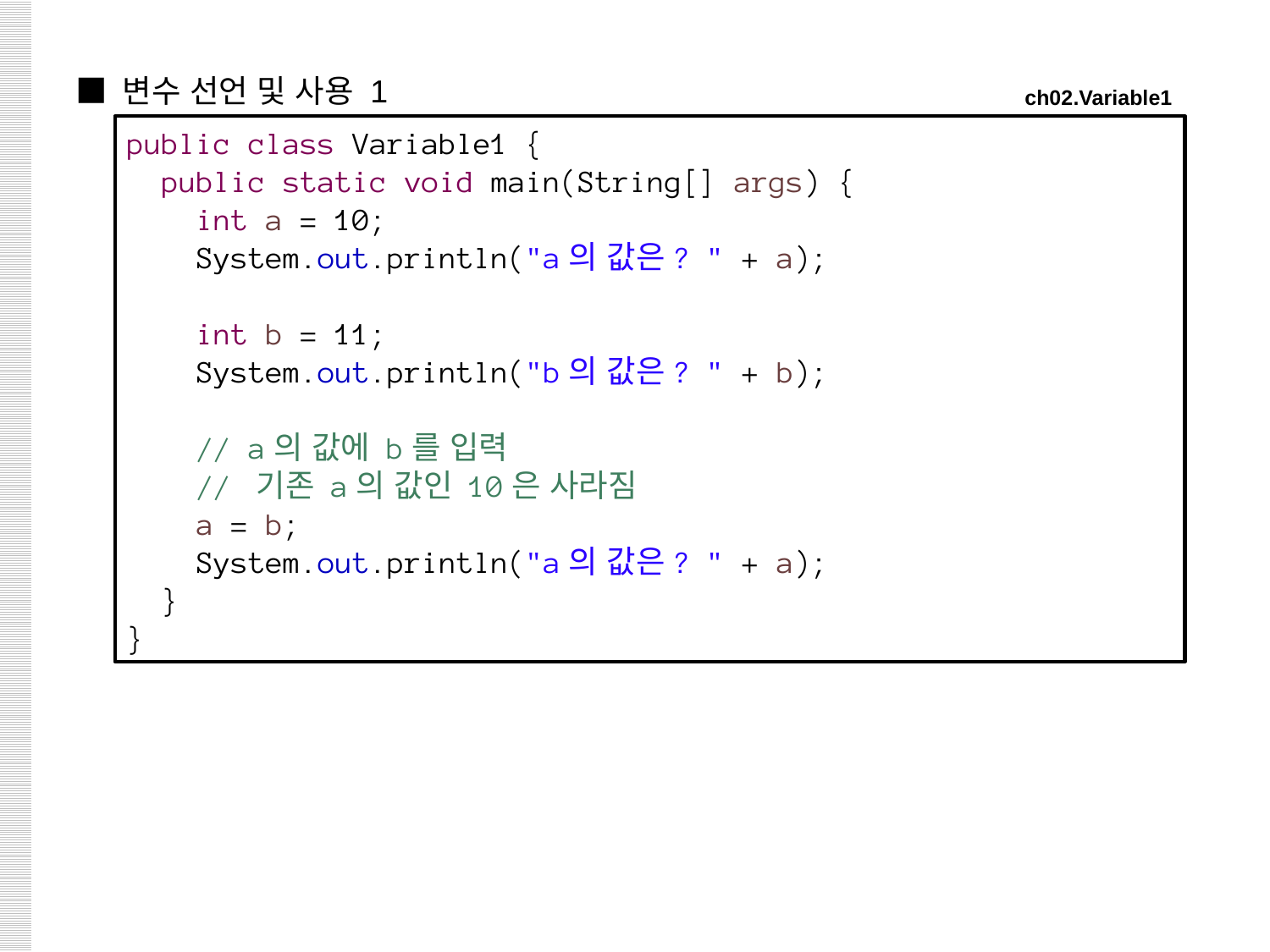

■ 변수 선언 및 사용 1
ch02.Variable1
public class Variable1 {
  public static void main(String[] args) {
    int a = 10;
    System.out.println("a의 값은? " + a);

    int b = 11;
    System.out.println("b의 값은? " + b);

    // a의 값에 b를 입력
    // 기존 a의 값인 10은 사라짐
    a = b;
    System.out.println("a의 값은? " + a);
  }
}